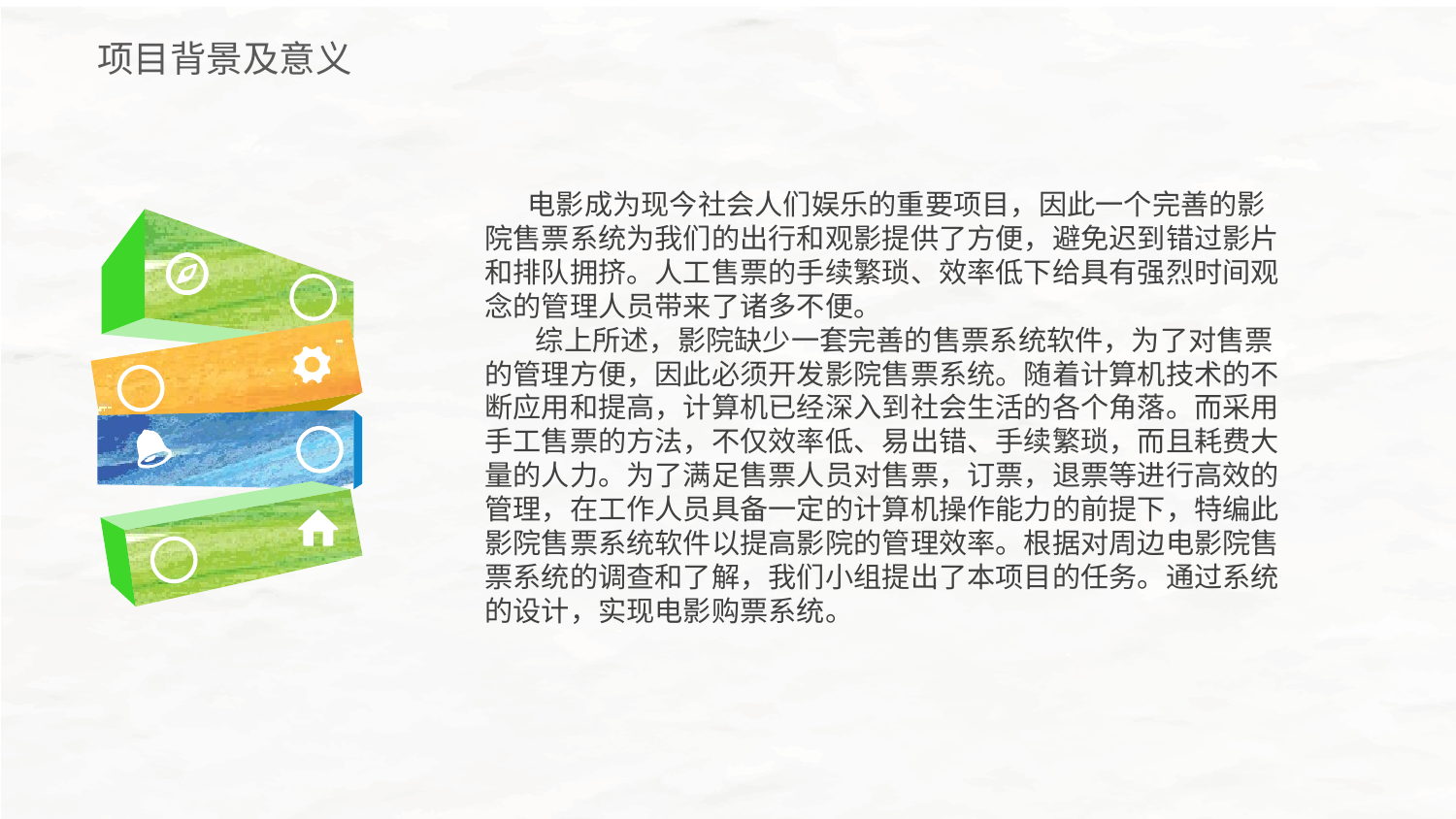

项目背景及意义
       电影成为现今社会人们娱乐的重要项目，因此一个完善的影院售票系统为我们的出行和观影提供了方便，避免迟到错过影片和排队拥挤。人工售票的手续繁琐、效率低下给具有强烈时间观念的管理人员带来了诸多不便。
       综上所述，影院缺少一套完善的售票系统软件，为了对售票的管理方便，因此必须开发影院售票系统。随着计算机技术的不断应用和提高，计算机已经深入到社会生活的各个角落。而采用手工售票的方法，不仅效率低、易出错、手续繁琐，而且耗费大量的人力。为了满足售票人员对售票，订票，退票等进行高效的管理，在工作人员具备一定的计算机操作能力的前提下，特编此影院售票系统软件以提高影院的管理效率。根据对周边电影院售票系统的调查和了解，我们小组提出了本项目的任务。通过系统的设计，实现电影购票系统。